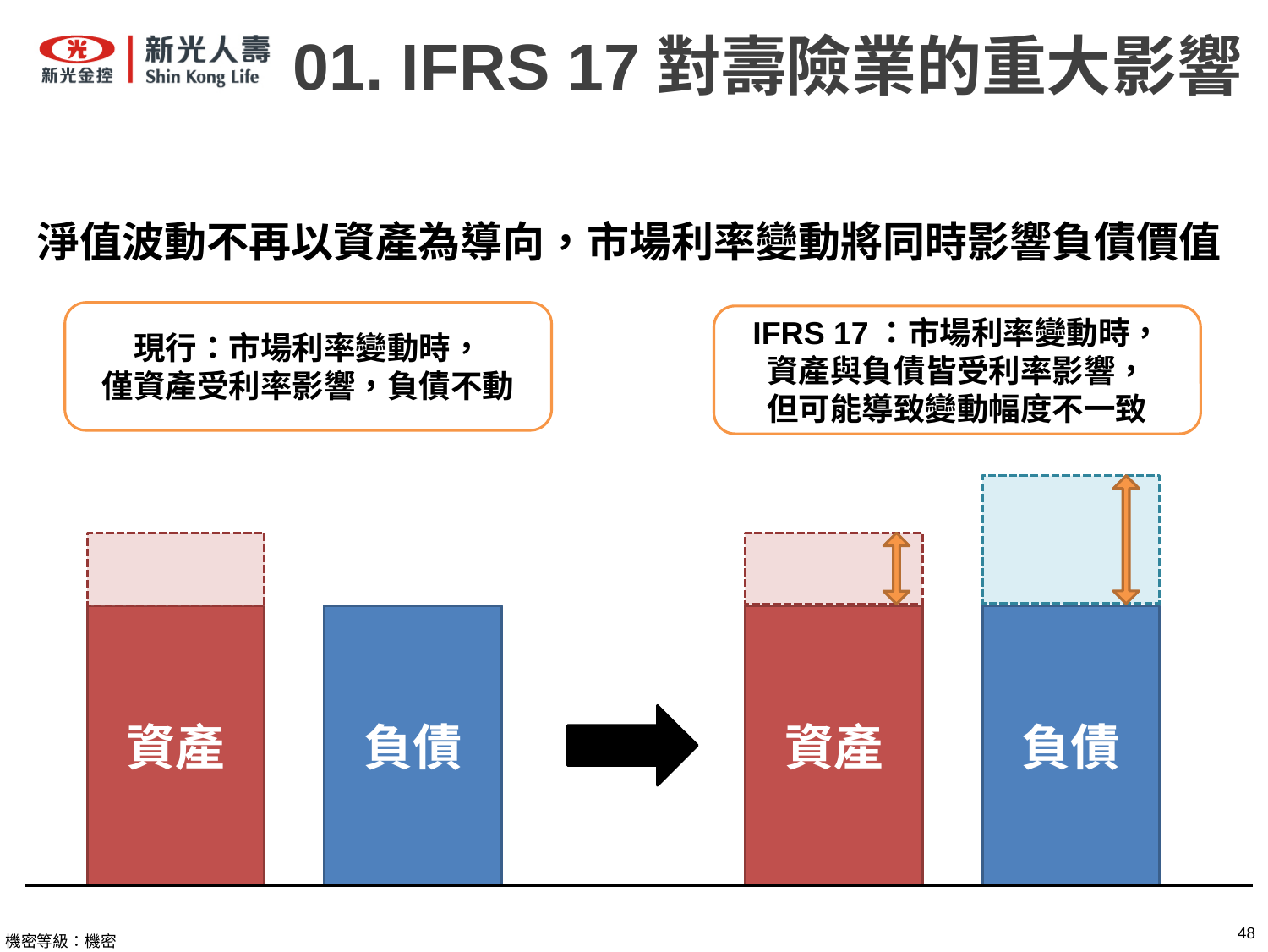

01. IFRS 17對壽險業的重大影響
淨值波動不再以資產為導向，市場利率變動將同時影響負債價值

現行：市場利率變動時，
僅資產受利率影響，負債不動
IFRS 17：市場利率變動時，
資產與負債皆受利率影響，
但可能導致變動幅度不一致

資產
負債
資產
負債